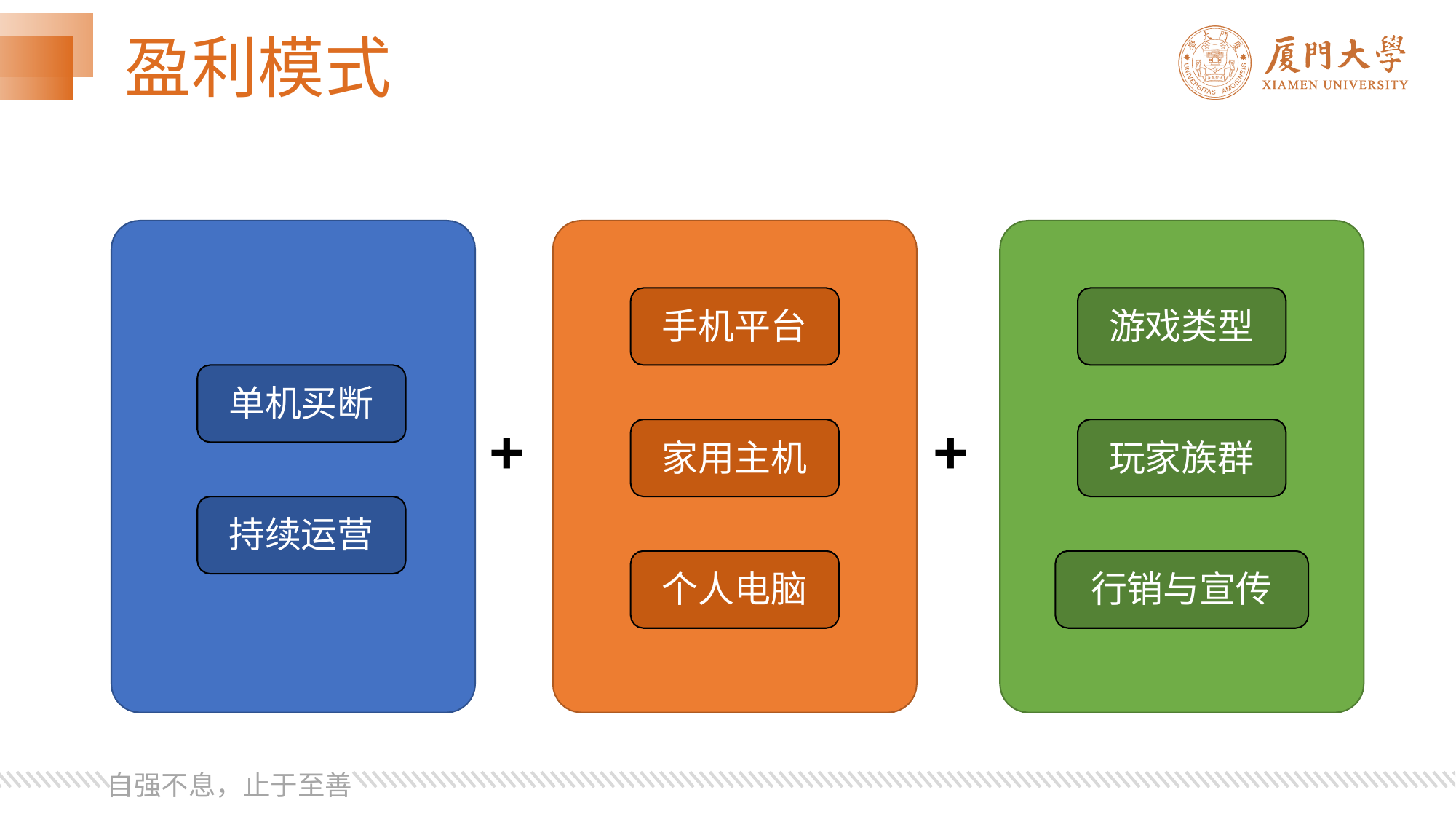

# 盈利模式

手机平台
游戏类型
单机买断
+
+

家用主机
玩家族群

持续运营

个人电脑
行销与宣传